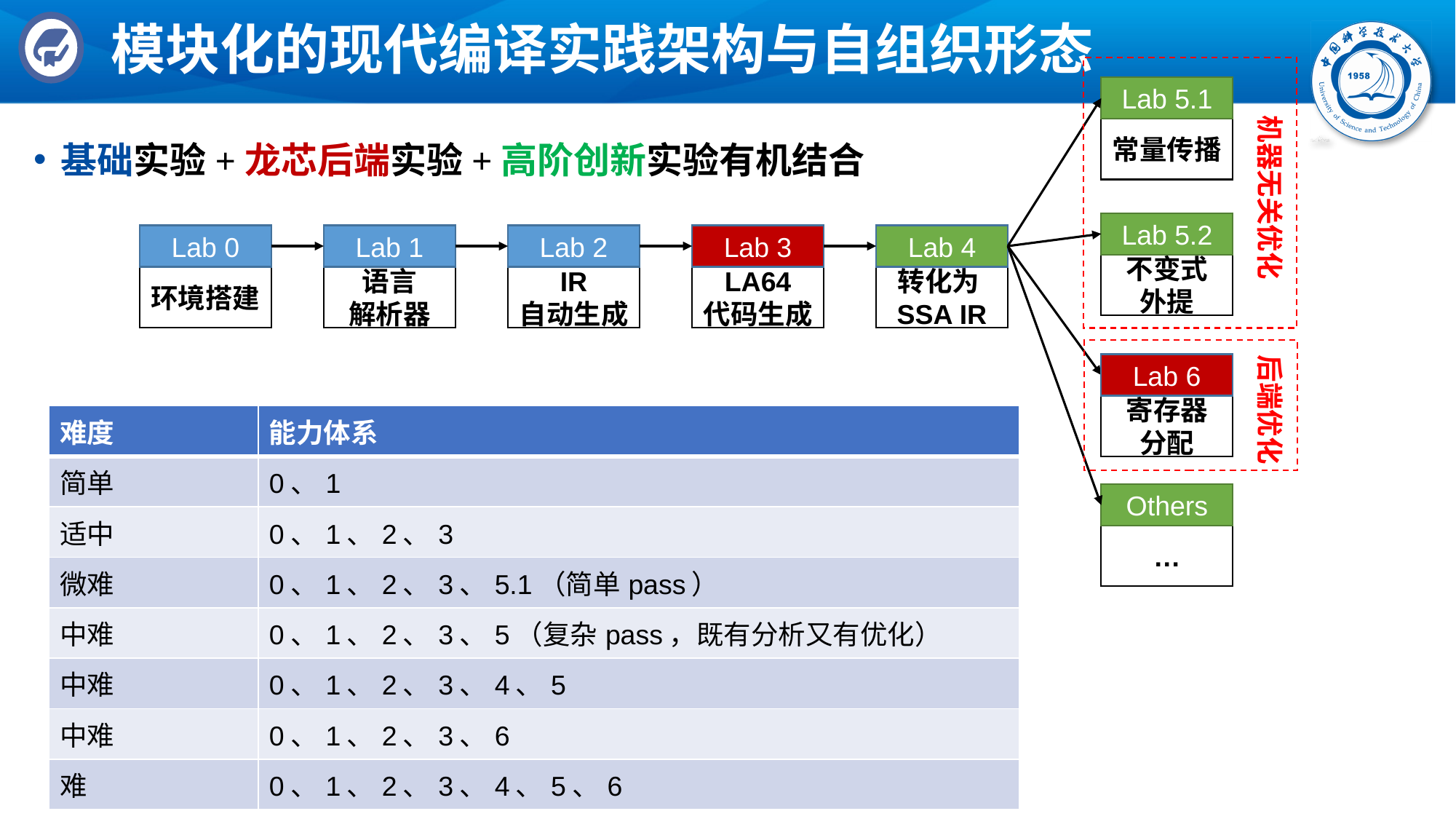

# 模块化的现代编译实践架构与自组织形态

机器无关优化
Lab 5.1
常量传播
Lab 5.2
不变式
外提
寄存器
分配
Others
…
Lab 0
环境搭建
Lab 1
语言
解析器
Lab 2
IR
自动生成
Lab 3
LA64
代码生成
Lab 4
转化为SSA IR

后端优化
基础实验+龙芯后端实验+高阶创新实验有机结合

Lab 6
| 难度 | 能力体系 |
| --- | --- |
| 简单 | 0、1 |
| 适中 | 0、1、2、3 |
| 微难 | 0、1、2、3、5.1（简单pass） |
| 中难 | 0、1、2、3、5（复杂pass，既有分析又有优化） |
| 中难 | 0、1、2、3、4、5 |
| 中难 | 0、1、2、3、6 |
| 难 | 0、1、2、3、4、5、6 |